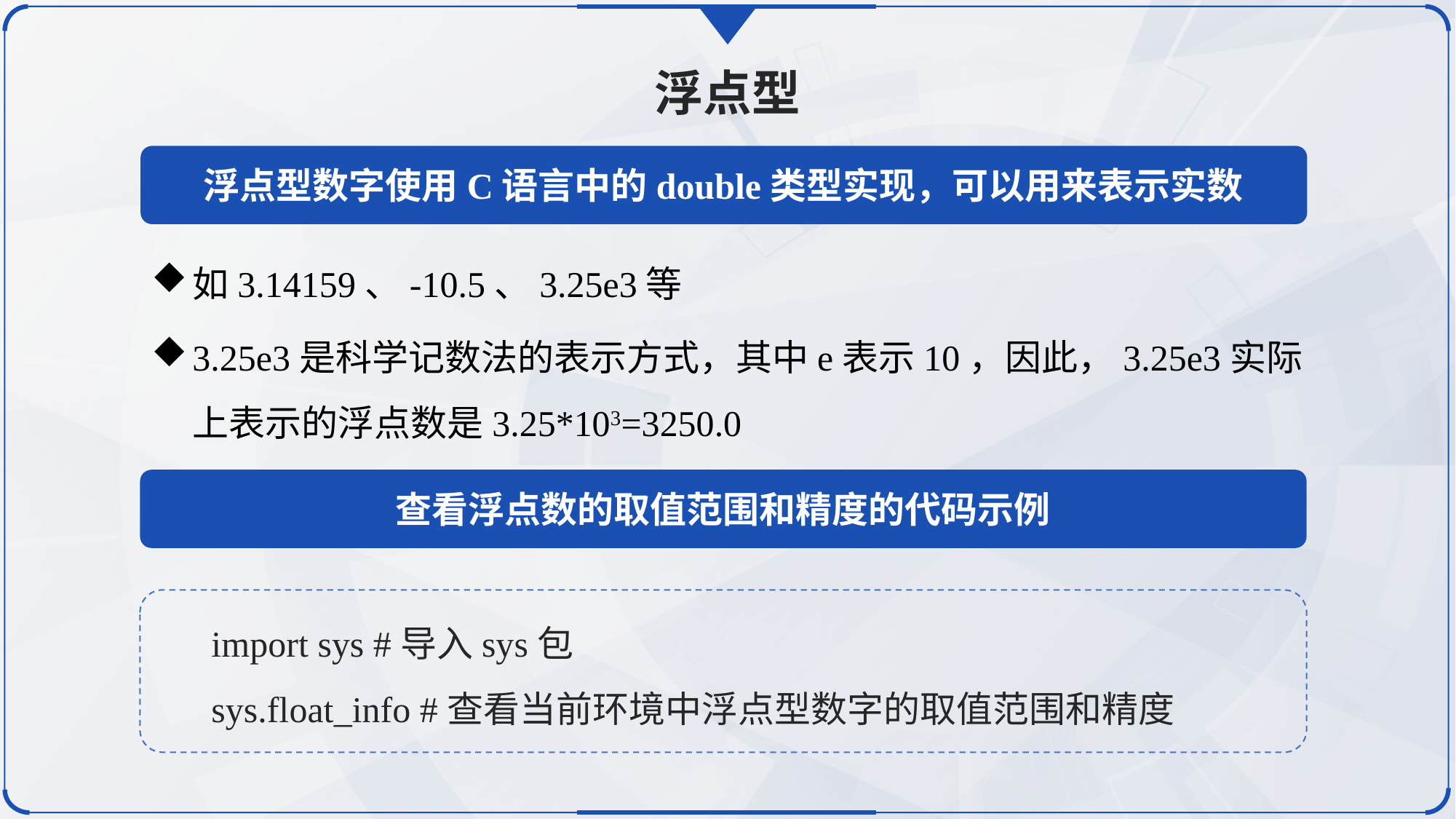

浮点型

浮点型数字使用C语言中的double类型实现，可以用来表示实数
如3.14159、-10.5、3.25e3等
3.25e3是科学记数法的表示方式，其中e表示10，因此，3.25e3实际上表示的浮点数是3.25*103=3250.0

查看浮点数的取值范围和精度的代码示例

import sys #导入sys包
sys.float_info #查看当前环境中浮点型数字的取值范围和精度